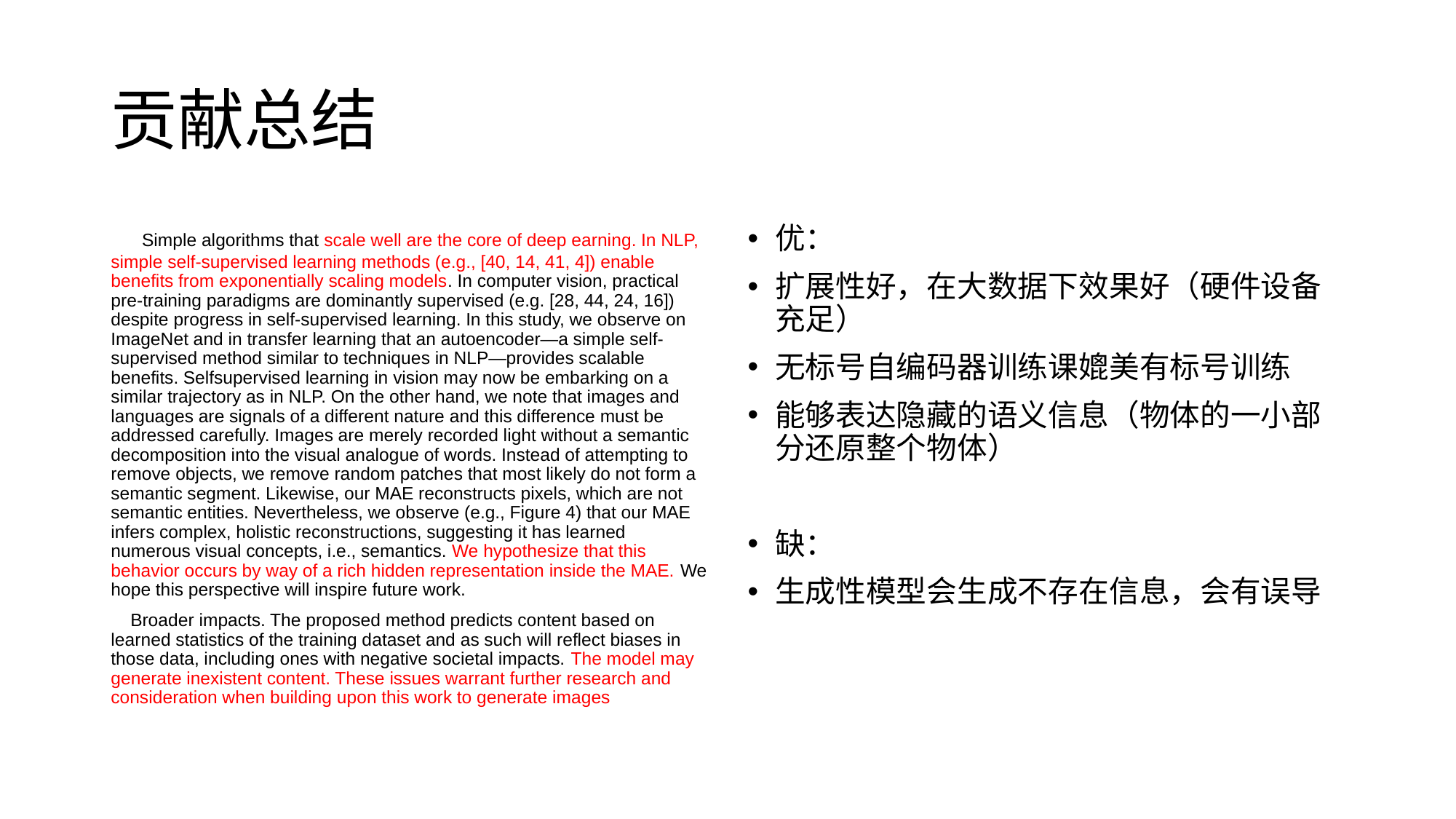

# 贡献总结
     Simple algorithms that scale well are the core of deep earning. In NLP, simple self-supervised learning methods (e.g., [40, 14, 41, 4]) enable benefits from exponentially scaling models. In computer vision, practical pre-training paradigms are dominantly supervised (e.g. [28, 44, 24, 16]) despite progress in self-supervised learning. In this study, we observe on ImageNet and in transfer learning that an autoencoder—a simple self-supervised method similar to techniques in NLP—provides scalable benefits. Selfsupervised learning in vision may now be embarking on a similar trajectory as in NLP. On the other hand, we note that images and languages are signals of a different nature and this difference must be addressed carefully. Images are merely recorded light without a semantic decomposition into the visual analogue of words. Instead of attempting to remove objects, we remove random patches that most likely do not form a semantic segment. Likewise, our MAE reconstructs pixels, which are not semantic entities. Nevertheless, we observe (e.g., Figure 4) that our MAE infers complex, holistic reconstructions, suggesting it has learned numerous visual concepts, i.e., semantics. We hypothesize that this behavior occurs by way of a rich hidden representation inside the MAE. We hope this perspective will inspire future work.
    Broader impacts. The proposed method predicts content based on learned statistics of the training dataset and as such will reflect biases in those data, including ones with negative societal impacts. The model may generate inexistent content. These issues warrant further research and consideration when building upon this work to generate images
优：
扩展性好，在大数据下效果好（硬件设备充足）
无标号自编码器训练课媲美有标号训练
能够表达隐藏的语义信息（物体的一小部分还原整个物体）

缺：
生成性模型会生成不存在信息，会有误导